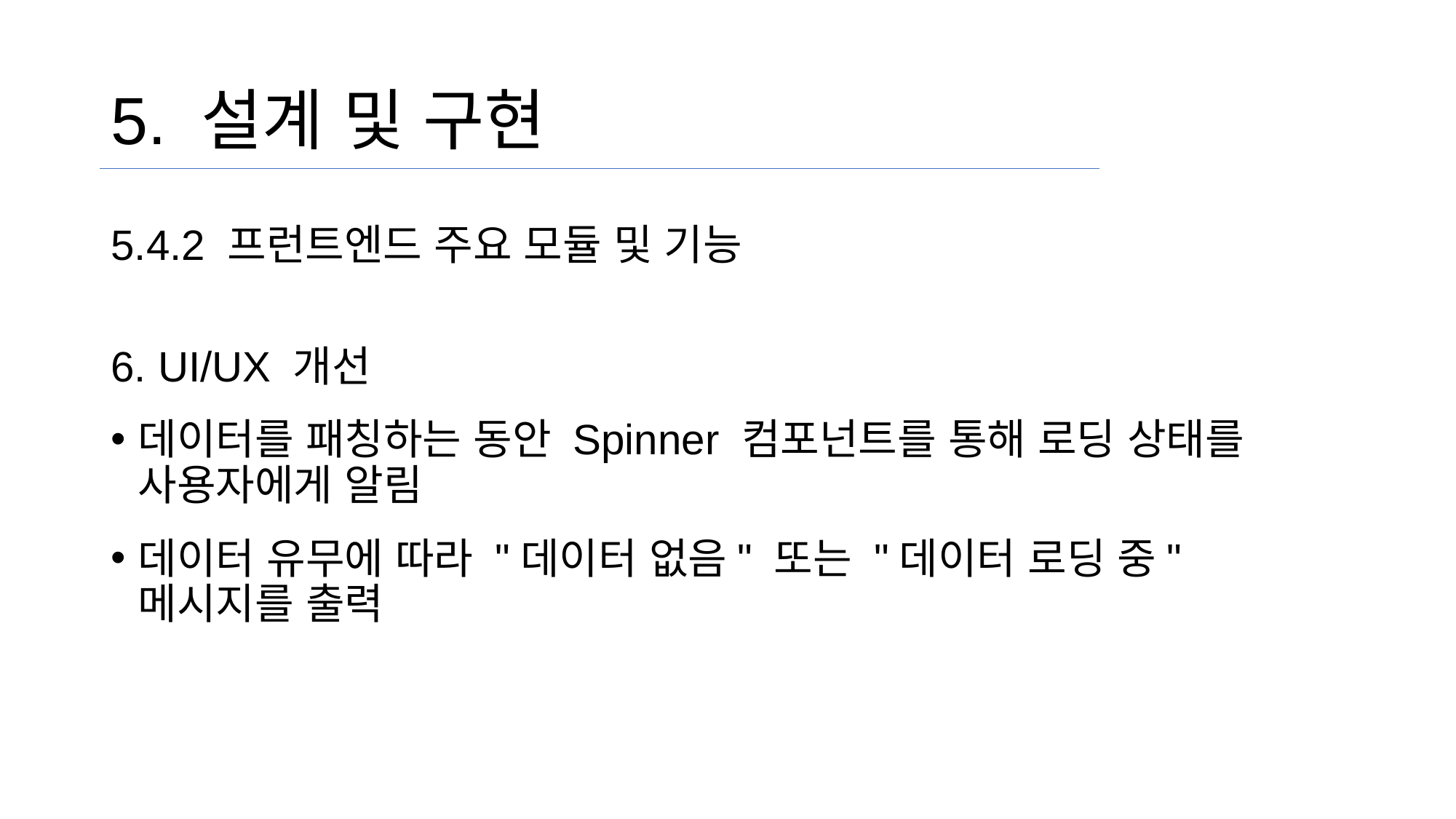

# 5. 설계 및 구현
5.4.2 프런트엔드 주요 모듈 및 기능

6. UI/UX 개선
데이터를 패칭하는 동안 Spinner 컴포넌트를 통해 로딩 상태를 사용자에게 알림
데이터 유무에 따라 "데이터 없음" 또는 "데이터 로딩 중" 메시지를 출력